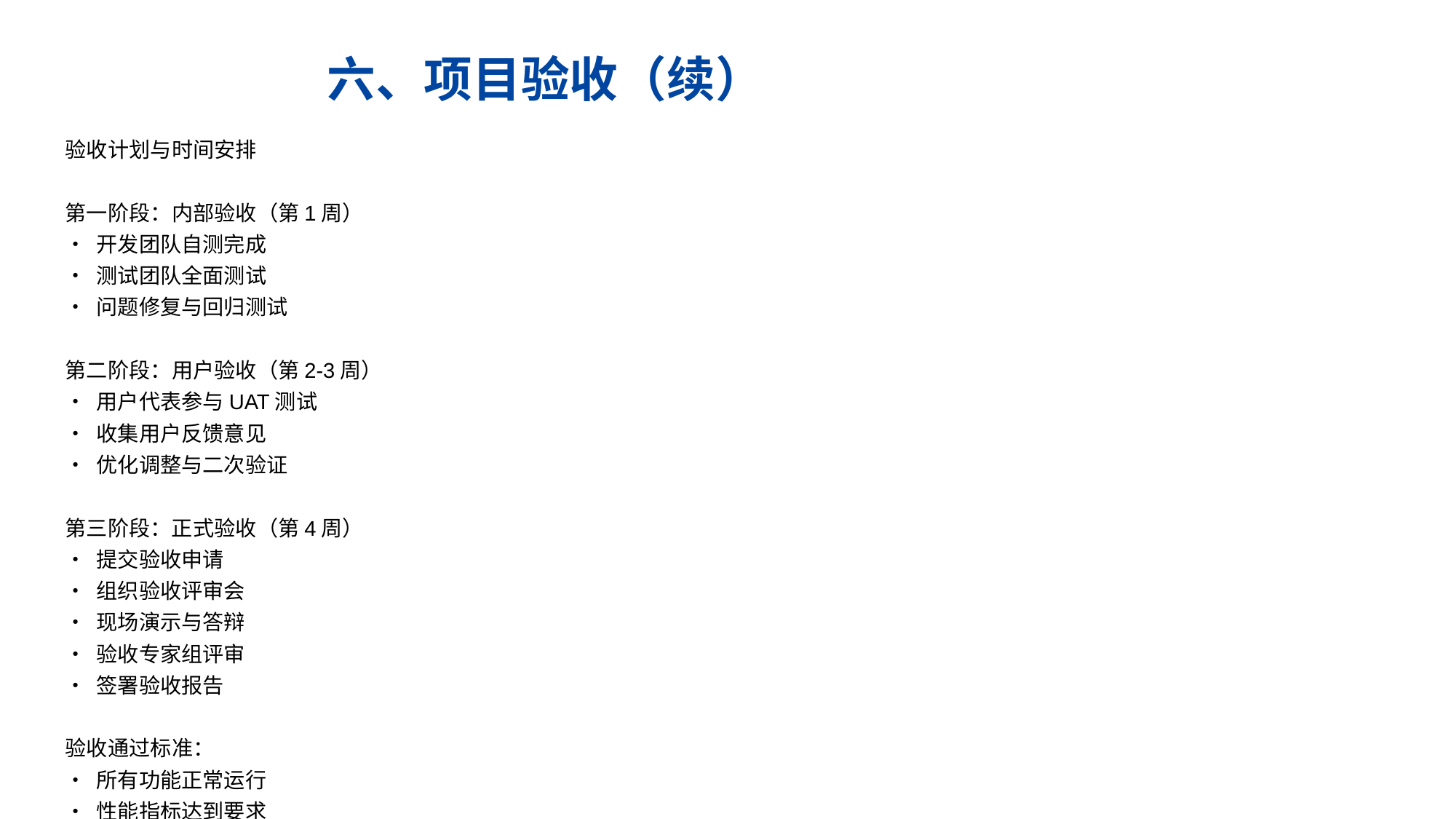

六、项目验收（续）
验收计划与时间安排

第一阶段：内部验收（第1周）
• 开发团队自测完成
• 测试团队全面测试
• 问题修复与回归测试

第二阶段：用户验收（第2-3周）
• 用户代表参与UAT测试
• 收集用户反馈意见
• 优化调整与二次验证

第三阶段：正式验收（第4周）
• 提交验收申请
• 组织验收评审会
• 现场演示与答辩
• 验收专家组评审
• 签署验收报告

验收通过标准：
• 所有功能正常运行
• 性能指标达到要求
• 无遗留高危问题
• 文档资料完整齐全
• 验收专家组一致通过